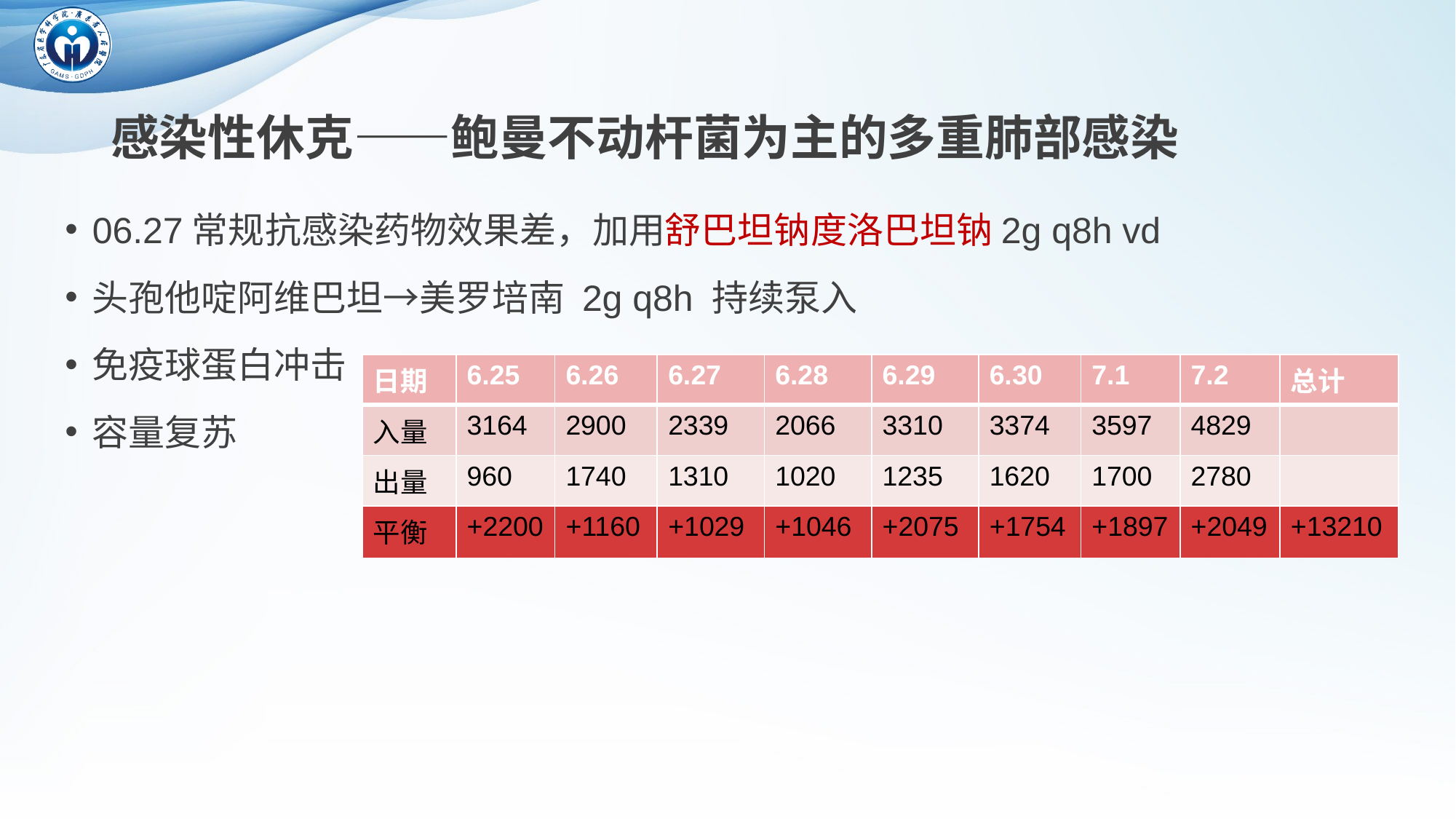

# 感染性休克——鲍曼不动杆菌为主的多重肺部感染
06.27常规抗感染药物效果差，加用舒巴坦钠度洛巴坦钠2g q8h vd
头孢他啶阿维巴坦→美罗培南 2g q8h 持续泵入
免疫球蛋白冲击
容量复苏

| 日期 | 6.25 | 6.26 | 6.27 | 6.28 | 6.29 | 6.30 | 7.1 | 7.2 | 总计 |
| --- | --- | --- | --- | --- | --- | --- | --- | --- | --- |
| 入量 | 3164 | 2900 | 2339 | 2066 | 3310 | 3374 | 3597 | 4829 |  |
| 出量 | 960 | 1740 | 1310 | 1020 | 1235 | 1620 | 1700 | 2780 |  |
| 平衡 | +2200 | +1160 | +1029 | +1046 | +2075 | +1754 | +1897 | +2049 | +13210 |